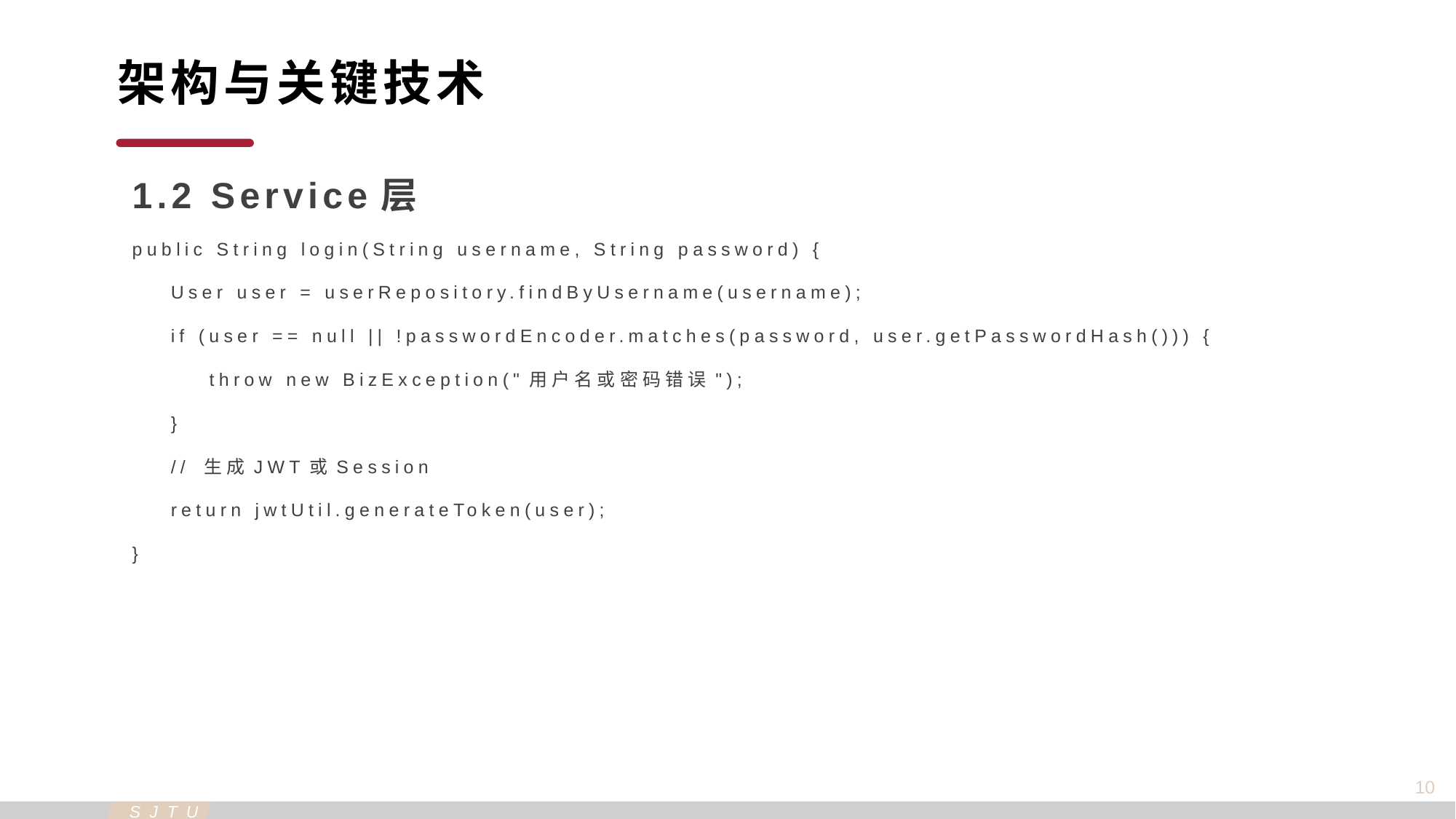

架构与关键技术
1.2 Service层
public String login(String username, String password) {
    User user = userRepository.findByUsername(username);
    if (user == null || !passwordEncoder.matches(password, user.getPasswordHash())) {
        throw new BizException("用户名或密码错误");
    }
    // 生成JWT或Session
    return jwtUtil.generateToken(user);
}
10